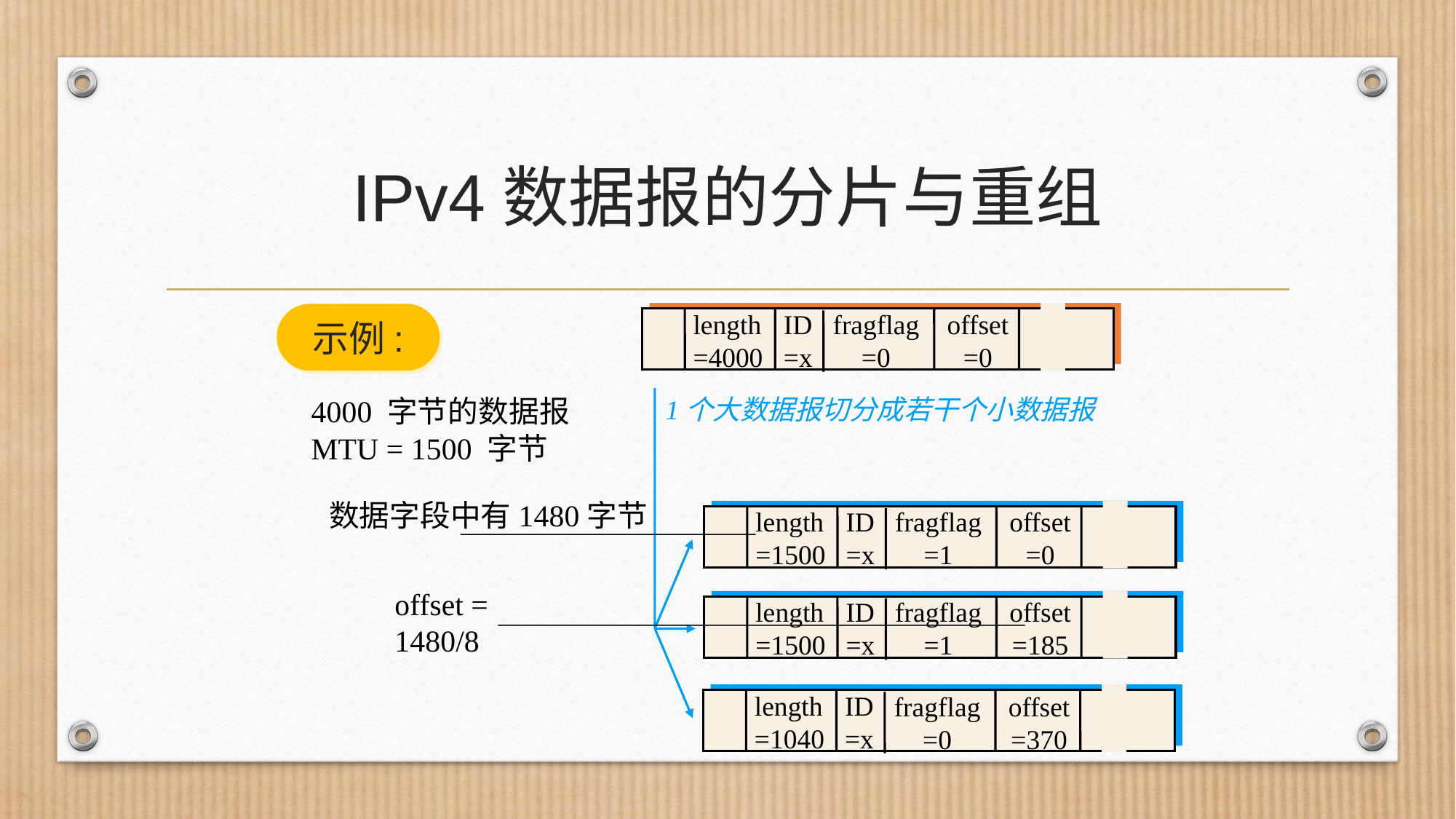

# IPv4数据报的分片与重组
length
=4000
ID
=x
fragflag
=0
offset
=0

示例:

4000 字节的数据报
MTU = 1500 字节

1个大数据报切分成若干个小数据报

length
=1500
ID
=x
fragflag
=1
offset
=0

length
=1500
ID
=x
fragflag
=1
offset
=185

length
=1040
ID
=x
fragflag
=0
offset
=370

数据字段中有1480字节

offset =
1480/8